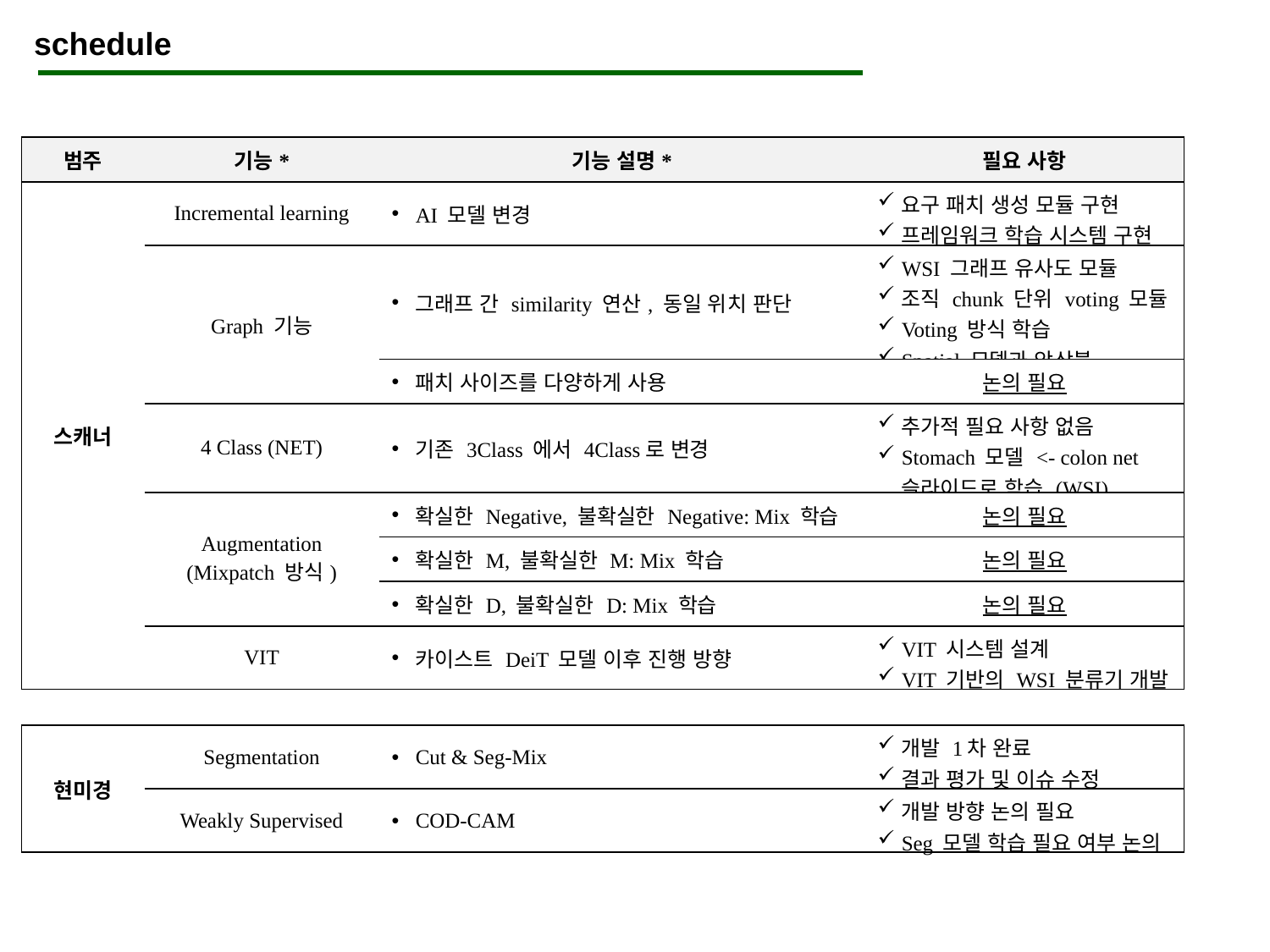

schedule
| 범주 | 기능\* | 기능 설명\* | 필요 사항 |
| --- | --- | --- | --- |
| 스캐너 | Incremental learning | AI 모델 변경 | 요구 패치 생성 모듈 구현 프레임워크 학습 시스템 구현 |
|  | Graph 기능 | 그래프 간 similarity 연산, 동일 위치 판단 | WSI 그래프 유사도 모듈 조직 chunk 단위 voting 모듈 Voting 방식 학습 Spatial 모델과 앙상블 |
|  |  | 패치 사이즈를 다양하게 사용 | 논의 필요 |
|  | 4 Class (NET) | 기존 3Class 에서 4Class로 변경 | 추가적 필요 사항 없음 Stomach 모델 <- colon net슬라이드로 학습 (WSI) |
|  | Augmentation (Mixpatch 방식) | 확실한 Negative, 불확실한 Negative: Mix 학습 | 논의 필요 |
|  |  | 확실한 M, 불확실한 M: Mix 학습 | 논의 필요 |
|  |  | 확실한 D, 불확실한 D: Mix 학습 | 논의 필요 |
|  | VIT | 카이스트 DeiT 모델 이후 진행 방향 | VIT 시스템 설계 VIT 기반의 WSI 분류기 개발 |
| 현미경 | Segmentation | Cut & Seg-Mix | 개발 1차 완료 결과 평가 및 이슈 수정 |
| --- | --- | --- | --- |
|  | Weakly Supervised | COD-CAM | 개발 방향 논의 필요 Seg 모델 학습 필요 여부 논의 |